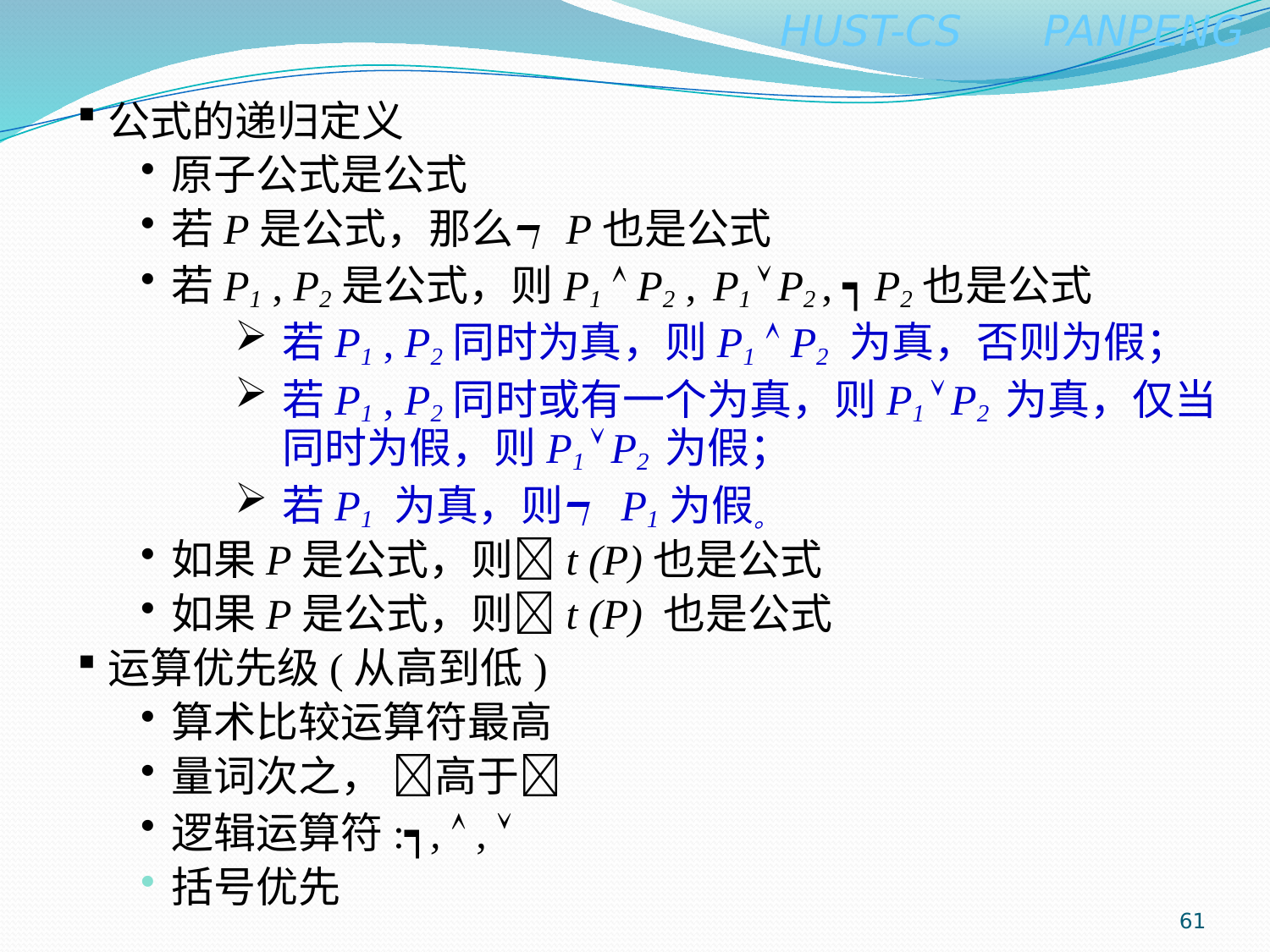

公式的递归定义
原子公式是公式
若P是公式，那么┑P也是公式
若P1 , P2是公式，则P1 ∧ P2 ,  P1 ∨ P2 , ┑ P2也是公式
若P1 , P2同时为真，则P1 ∧ P2 为真，否则为假；
若P1 , P2同时或有一个为真，则P1 ∨ P2 为真，仅当同时为假，则P1 ∨ P2 为假；
若P1 为真，则┑ P1为假。
如果P是公式，则∃t (P)也是公式
如果P是公式，则∀t (P) 也是公式
运算优先级(从高到低)
算术比较运算符最高
量词次之， ∃高于∀
逻辑运算符:┑, ∧ , ∨
括号优先
61